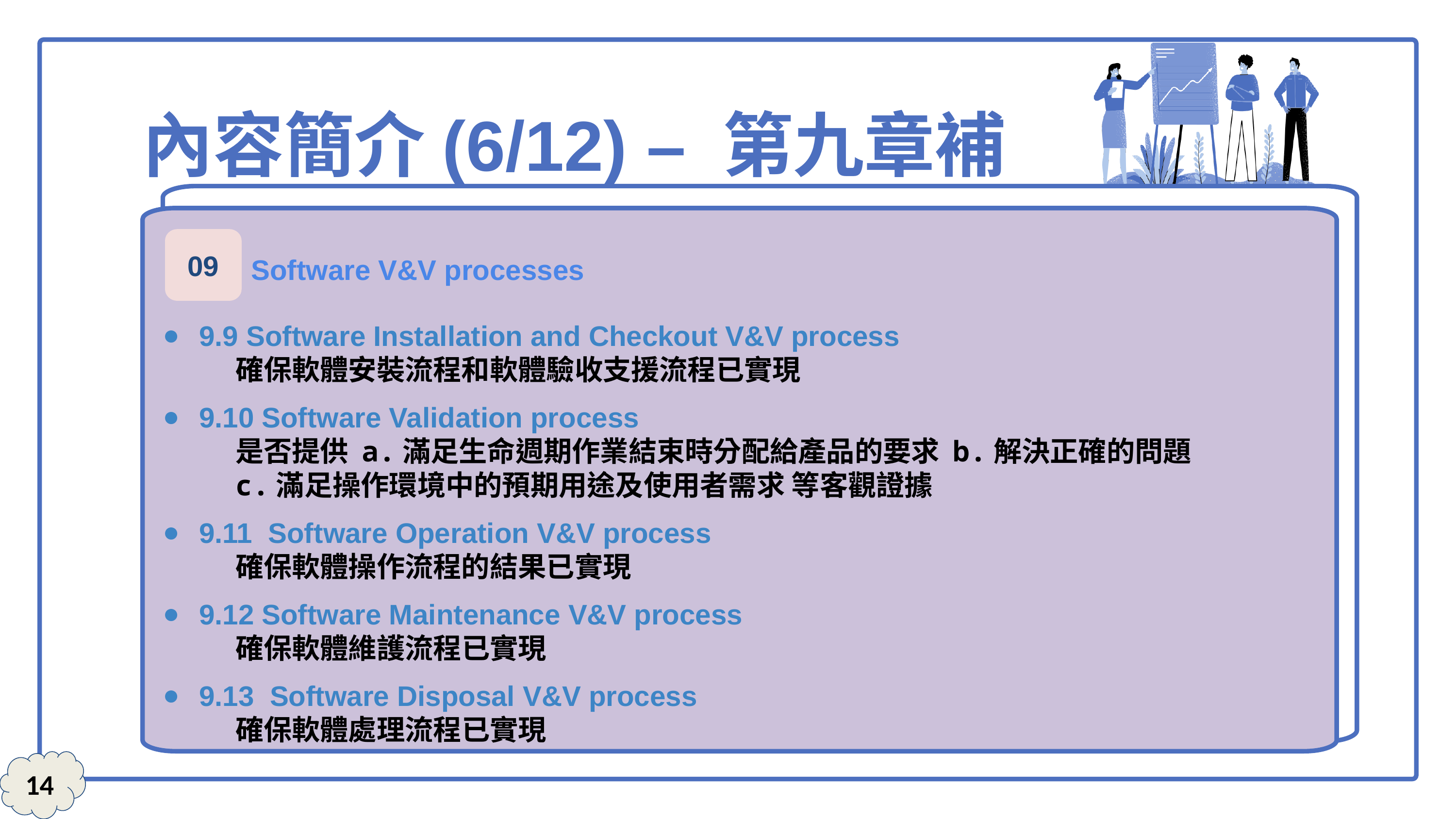

內容簡介(6/12) – 第九章補充

9.9 Software Installation and Checkout V&V process
	確保軟體安裝流程和軟體驗收支援流程已實現
9.10 Software Validation process
	是否提供 a.滿足生命週期作業結束時分配給產品的要求 b.解決正確的問題
	c.滿足操作環境中的預期用途及使用者需求 等客觀證據
9.11  Software Operation V&V process
	確保軟體操作流程的結果已實現
9.12 Software Maintenance V&V process
	確保軟體維護流程已實現
9.13  Software Disposal V&V process
	確保軟體處理流程已實現
09
Software V&V processes
14